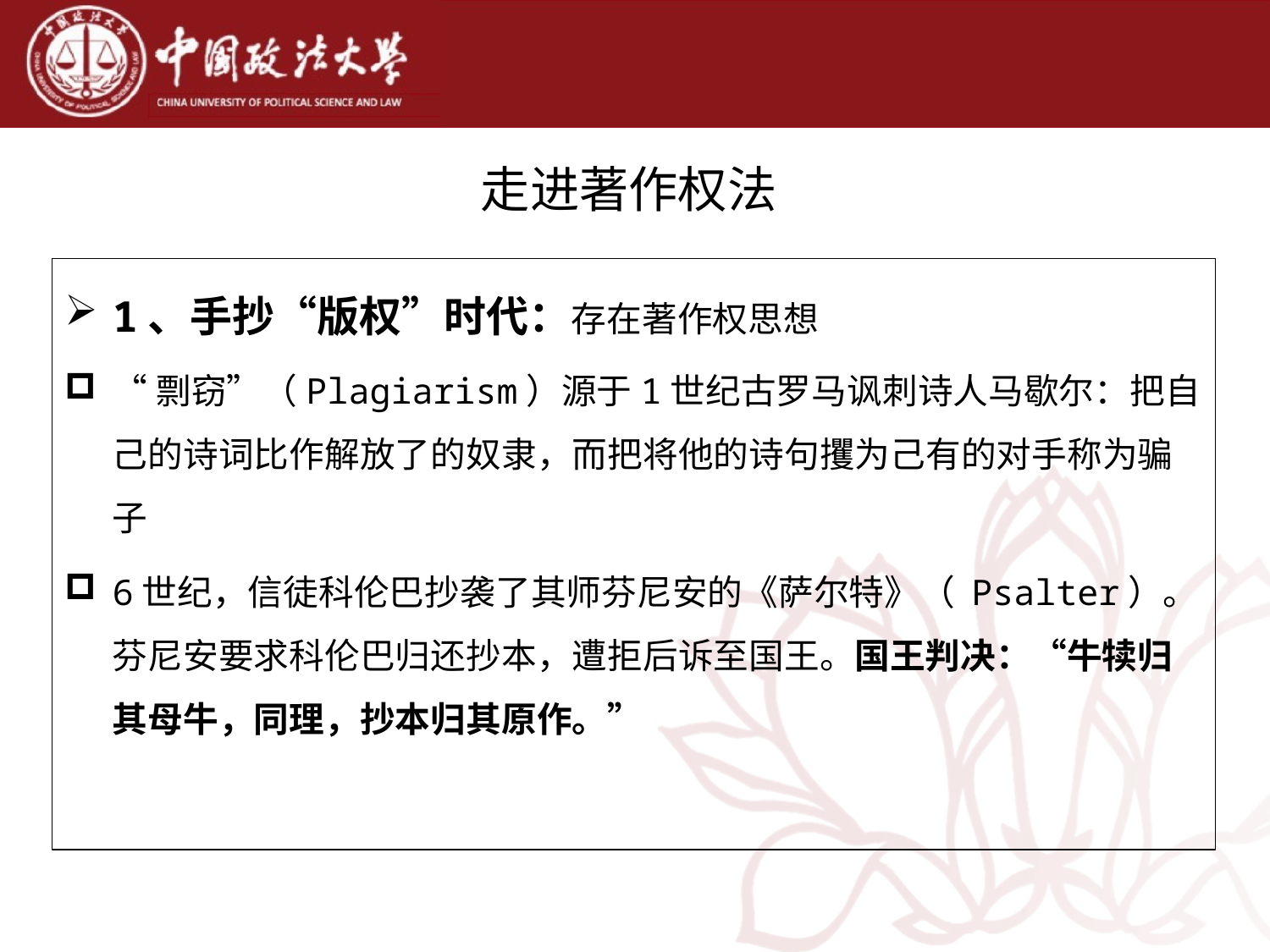

走进著作权法
1、手抄“版权”时代：存在著作权思想
“剽窃”（Plagiarism）源于1世纪古罗马讽刺诗人马歇尔：把自己的诗词比作解放了的奴隶，而把将他的诗句攫为己有的对手称为骗子
6世纪，信徒科伦巴抄袭了其师芬尼安的《萨尔特》（ Psalter）。芬尼安要求科伦巴归还抄本，遭拒后诉至国王。国王判决：“牛犊归其母牛，同理，抄本归其原作。”